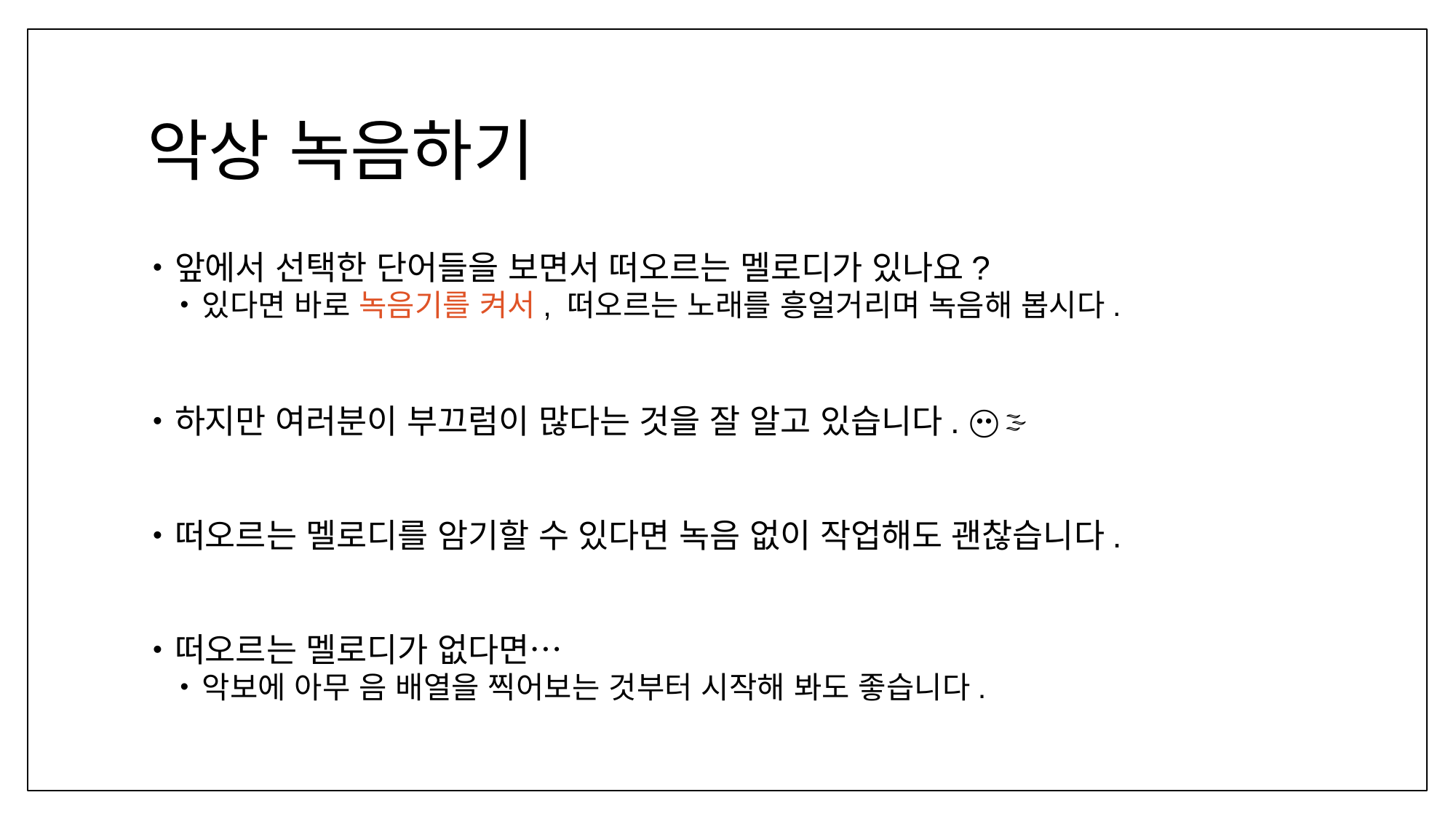

# 악상 녹음하기
앞에서 선택한 단어들을 보면서 떠오르는 멜로디가 있나요?
있다면 바로 녹음기를 켜서, 떠오르는 노래를 흥얼거리며 녹음해 봅시다.

하지만 여러분이 부끄럼이 많다는 것을 잘 알고 있습니다. 😶‍🌫️

떠오르는 멜로디를 암기할 수 있다면 녹음 없이 작업해도 괜찮습니다.

떠오르는 멜로디가 없다면…
악보에 아무 음 배열을 찍어보는 것부터 시작해 봐도 좋습니다.